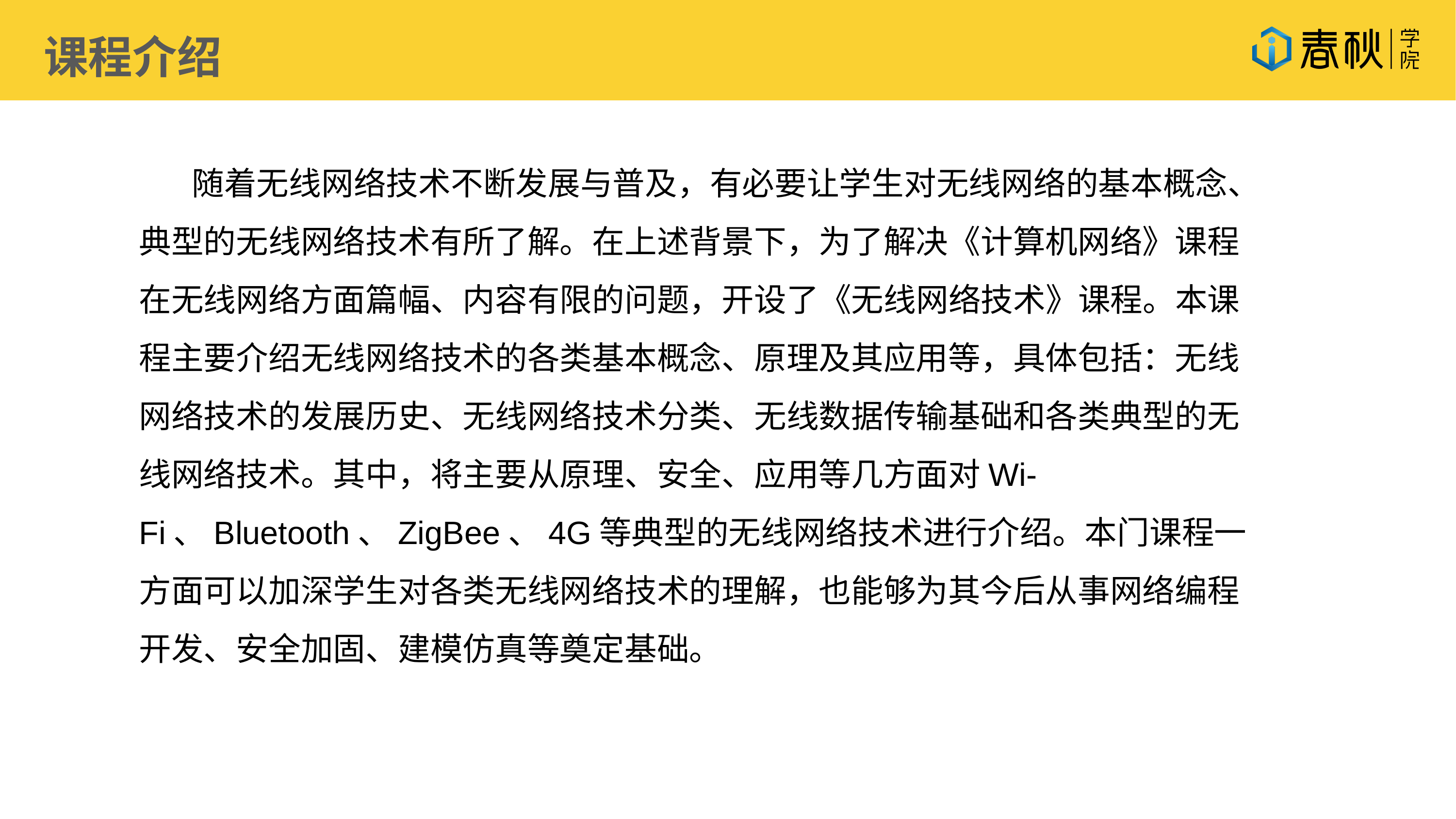

课程介绍
       随着无线网络技术不断发展与普及，有必要让学生对无线网络的基本概念、典型的无线网络技术有所了解。在上述背景下，为了解决《计算机网络》课程在无线网络方面篇幅、内容有限的问题，开设了《无线网络技术》课程。本课程主要介绍无线网络技术的各类基本概念、原理及其应用等，具体包括：无线网络技术的发展历史、无线网络技术分类、无线数据传输基础和各类典型的无线网络技术。其中，将主要从原理、安全、应用等几方面对Wi-Fi、Bluetooth、ZigBee、4G等典型的无线网络技术进行介绍。本门课程一方面可以加深学生对各类无线网络技术的理解，也能够为其今后从事网络编程开发、安全加固、建模仿真等奠定基础。